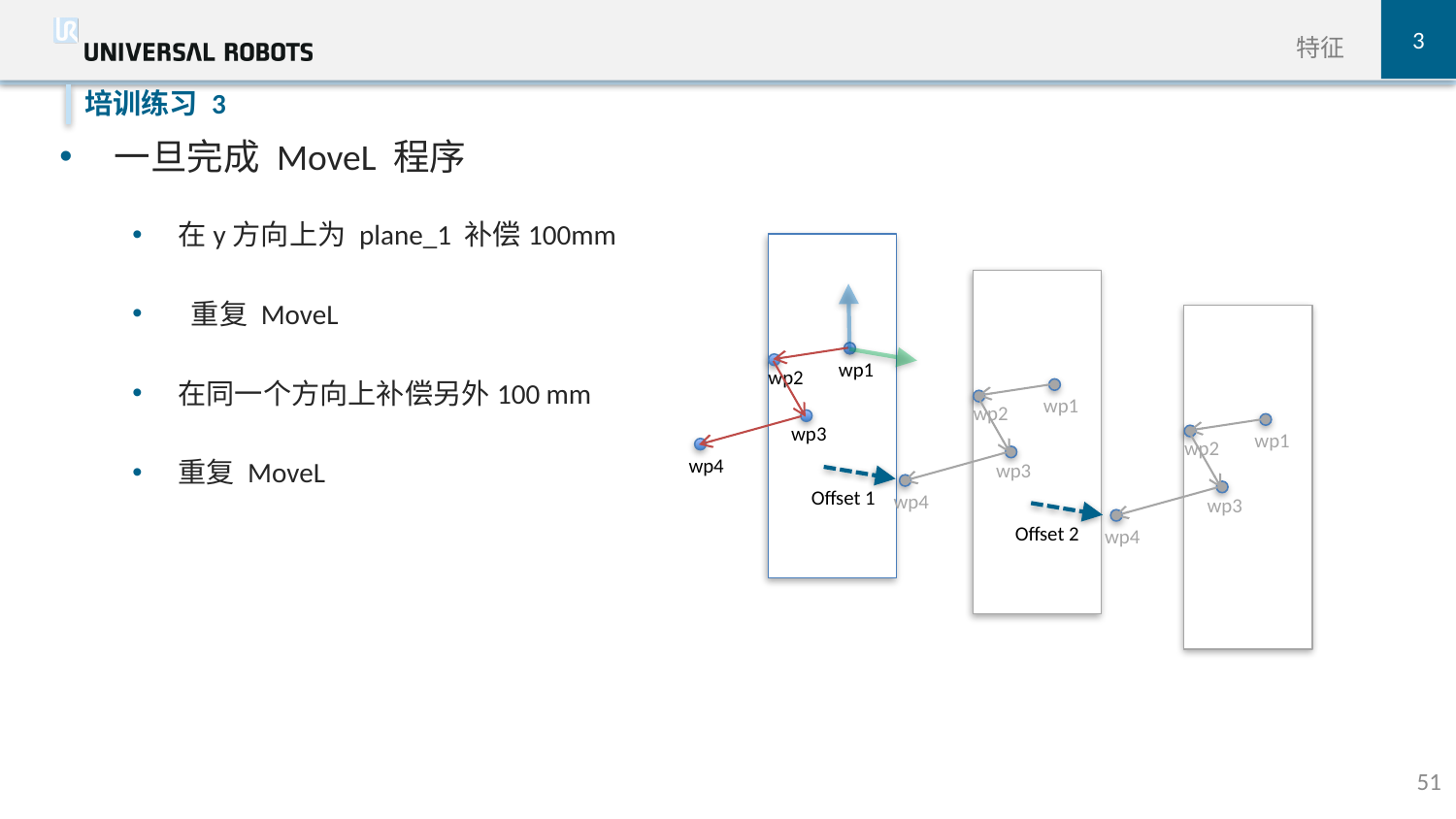

3
特征

一旦完成 MoveL 程序

在y方向上为 plane_1 补偿100mm

 重复 MoveL

在同一个方向上补偿另外100 mm

重复 MoveL
培训练习 3

wp1

wp2

wp3

wp4

wp1

wp2

wp3

wp4

wp1

wp2

wp3

wp4
Offset 1
Offset 2
51